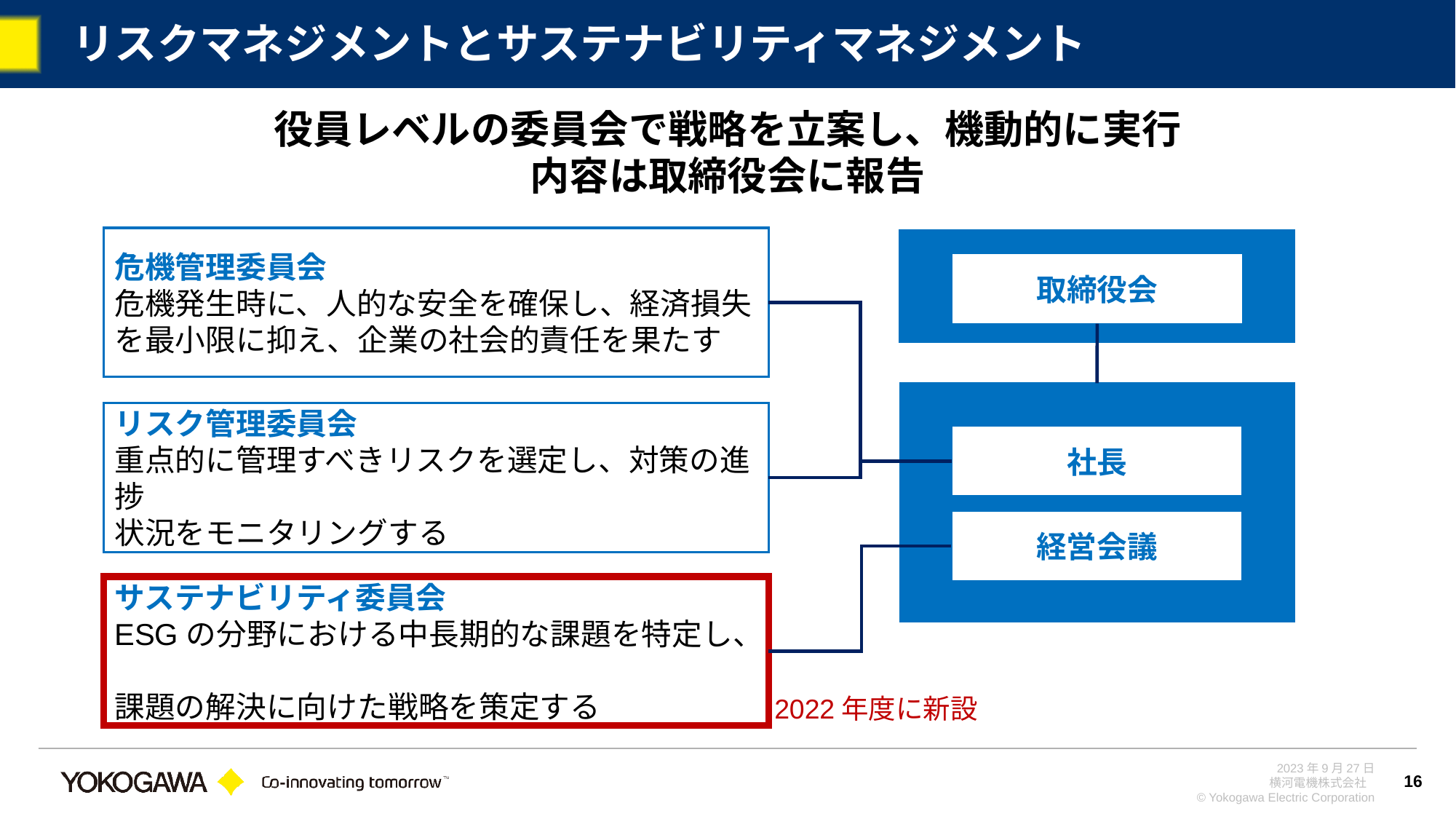

# リスクマネジメントとサステナビリティマネジメント
役員レベルの委員会で戦略を立案し、機動的に実行
内容は取締役会に報告
危機管理委員会
危機発生時に、人的な安全を確保し、経済損失を最小限に抑え、企業の社会的責任を果たす

取締役会

リスク管理委員会
重点的に管理すべきリスクを選定し、対策の進捗
状況をモニタリングする
社長
経営会議
サステナビリティ委員会
ESGの分野における中長期的な課題を特定し、
課題の解決に向けた戦略を策定する
2022年度に新設
16